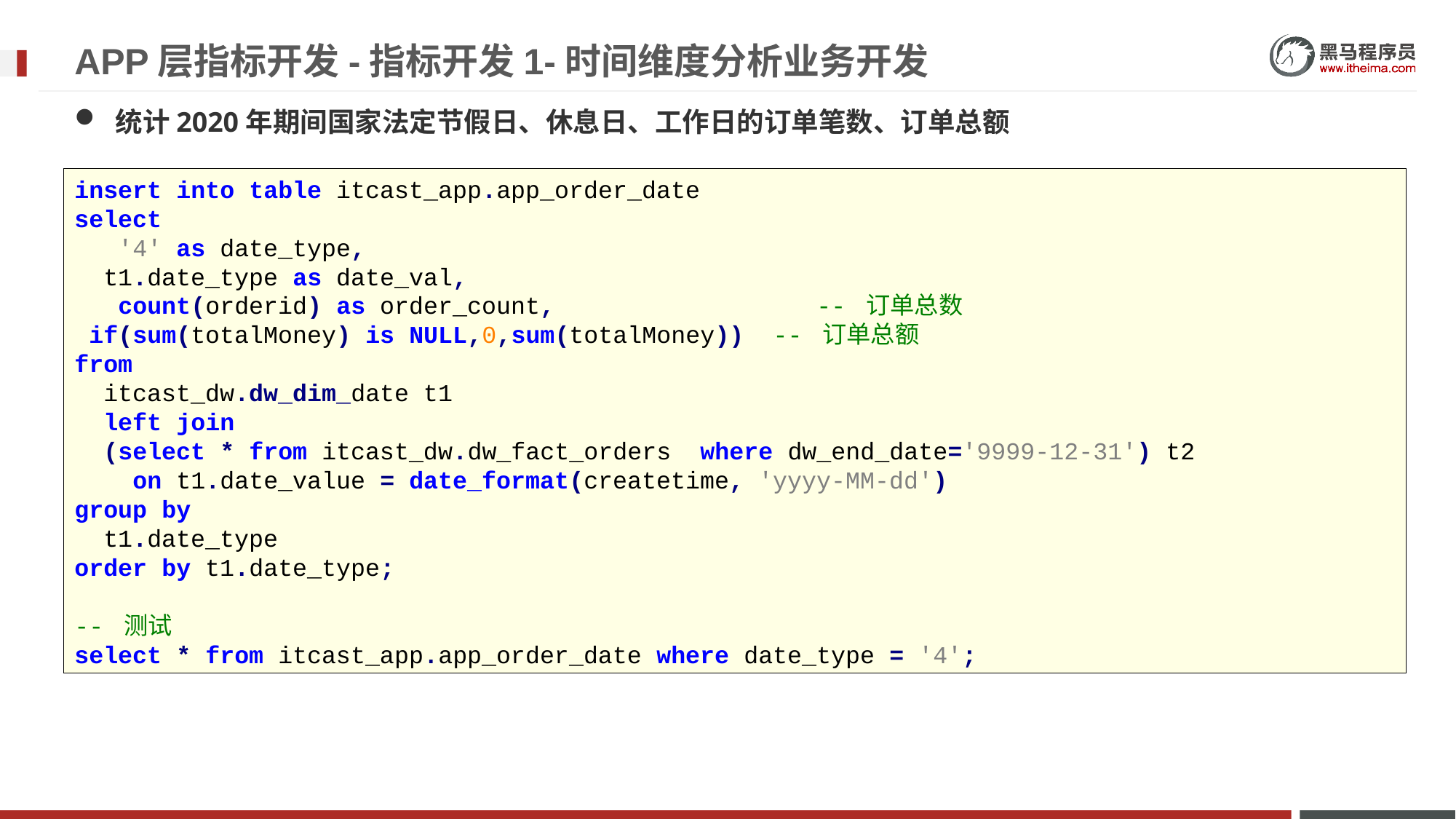

# APP层指标开发-指标开发1-时间维度分析业务开发
统计2020年期间国家法定节假日、休息日、工作日的订单笔数、订单总额

insert into table itcast_app.app_order_date
select
   '4' as date_type,
  t1.date_type as date_val,
   count(orderid) as order_count,                  -- 订单总数
 if(sum(totalMoney) is NULL,0,sum(totalMoney))  -- 订单总额
from
  itcast_dw.dw_dim_date t1
  left join
  (select * from itcast_dw.dw_fact_orders  where dw_end_date='9999-12-31') t2
    on t1.date_value = date_format(createtime, 'yyyy-MM-dd')
group by
  t1.date_type
order by t1.date_type;

-- 测试
select * from itcast_app.app_order_date where date_type = '4';